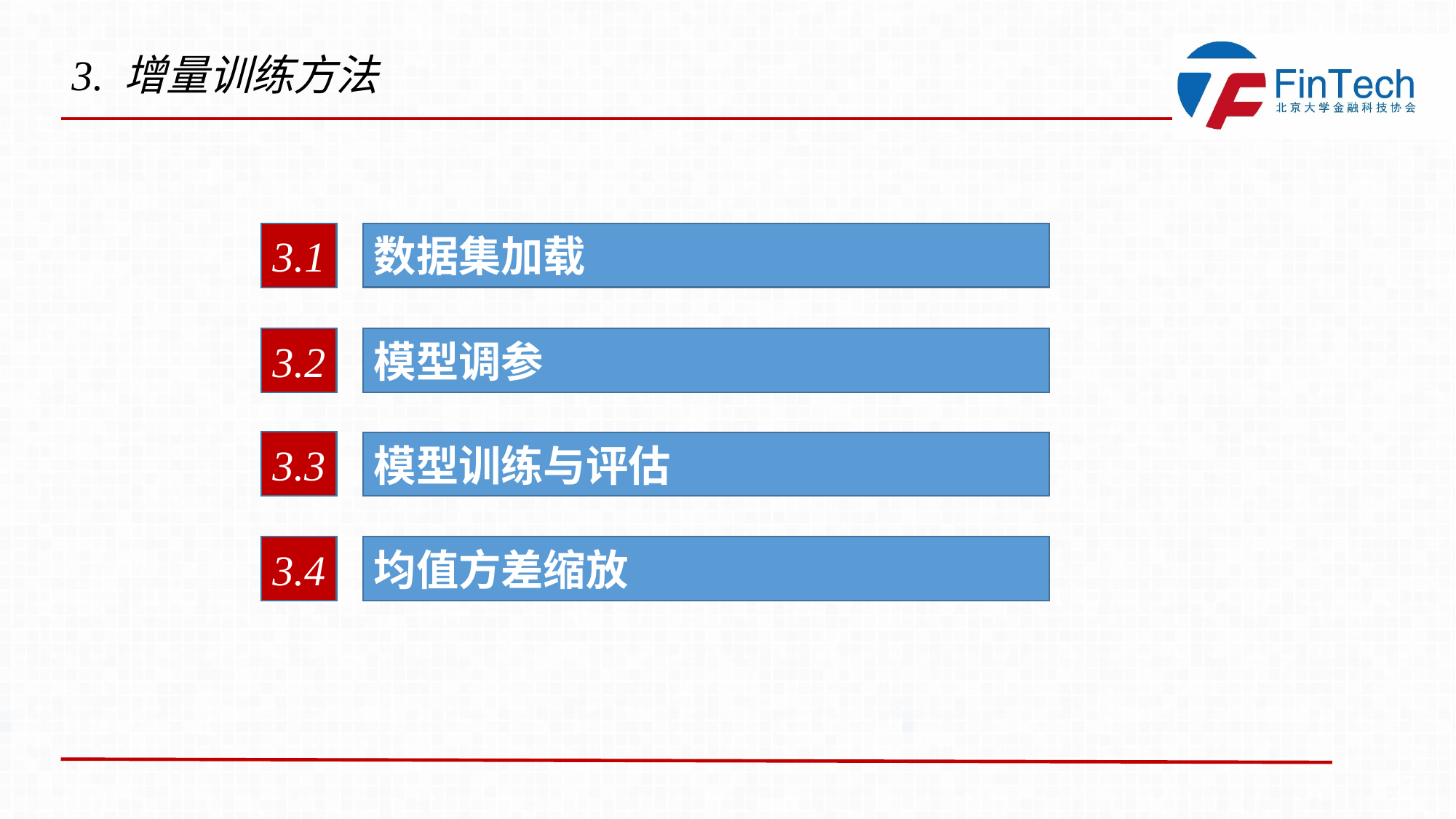

3. 增量训练方法
3.1
数据集加载
3.2
模型调参
3.3
模型训练与评估
3.4
均值方差缩放